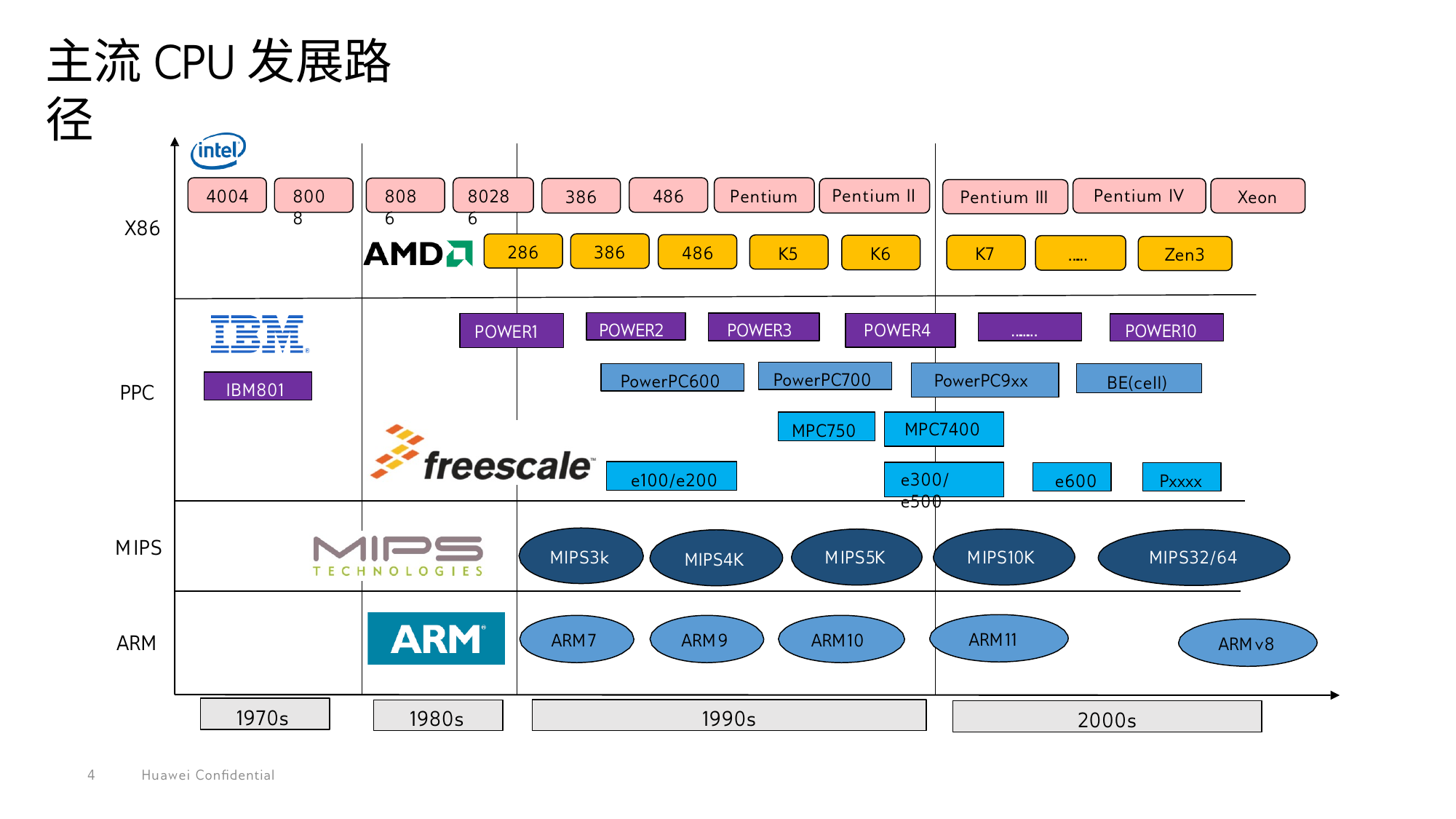

# 主流CPU发展路径

Pentium II
Pentium IV
4004
80286
486
Pentium
8008
8086
Pentium III
386
Xeon
X86

286
386
486
K5
K6
K7
……
Zen3

POWER2
POWER3

………

POWER10

POWER4
POWER1

PowerPC700

PowerPC600
BE(cell)
PowerPC9xx
IBM801
PPC

MPC750

MPC7400

e100/e200

e600
Pxxxx
e300/e500

MIPS
MIPS5K
MIPS10K
MIPS3k
MIPS32/64
MIPS4K

ARM11
ARM7
ARM9
ARM10
ARM
ARMv8

1970s
1990s
1980s
2000s
Huawei Confidential
4